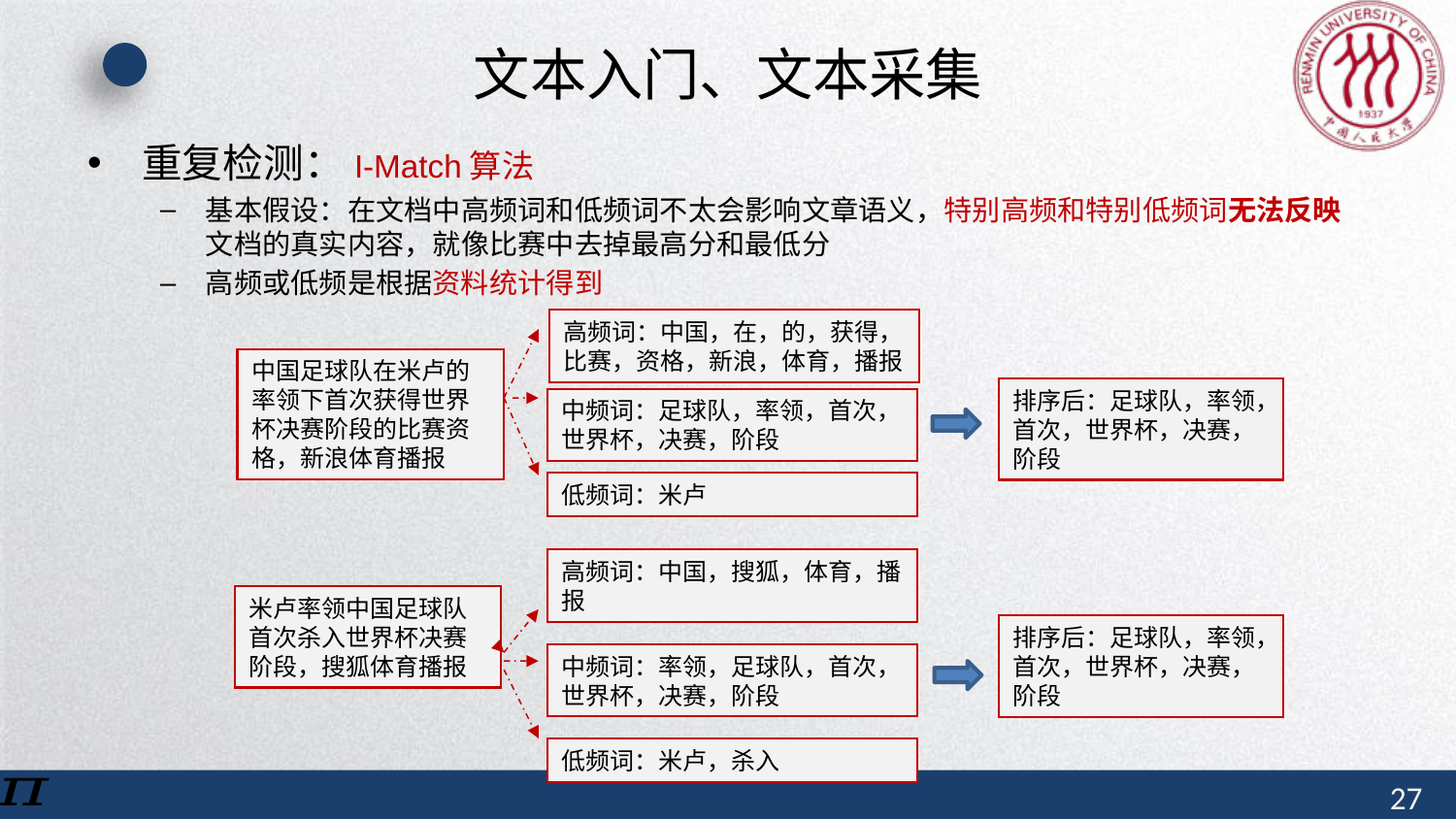

# 文本入门、文本采集
重复检测：I-Match算法
基本假设：在文档中高频词和低频词不太会影响文章语义，特别高频和特别低频词无法反映文档的真实内容，就像比赛中去掉最高分和最低分
高频或低频是根据资料统计得到

高频词：中国，在，的，获得，比赛，资格，新浪，体育，播报

中国足球队在米卢的率领下首次获得世界杯决赛阶段的比赛资格，新浪体育播报
排序后：足球队，率领，首次，世界杯，决赛，阶段
中频词：足球队，率领，首次，世界杯，决赛，阶段

低频词：米卢
高频词：中国，搜狐，体育，播报
米卢率领中国足球队首次杀入世界杯决赛阶段，搜狐体育播报

排序后：足球队，率领，首次，世界杯，决赛，阶段
中频词：率领，足球队，首次，世界杯，决赛，阶段

低频词：米卢，杀入